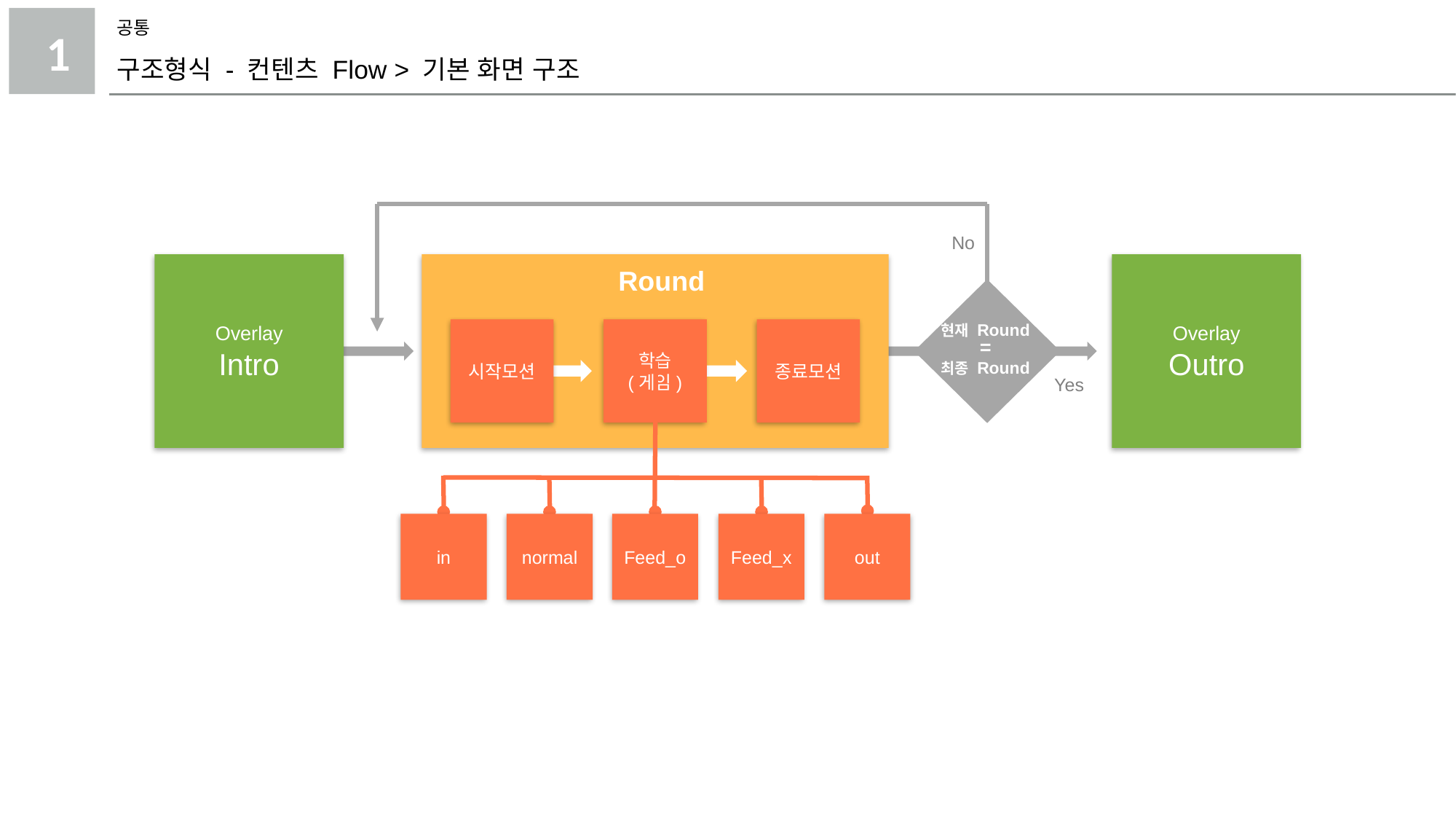

공통
1
구조형식 - 컨텐츠 Flow > 기본 화면 구조
No
Overlay
Intro

Round
시작모션
학습
(게임)
종료모션

in
normal
Feed_o
Feed_x
out
Overlay
Outro

현재 Round
=
최종 Round

Yes